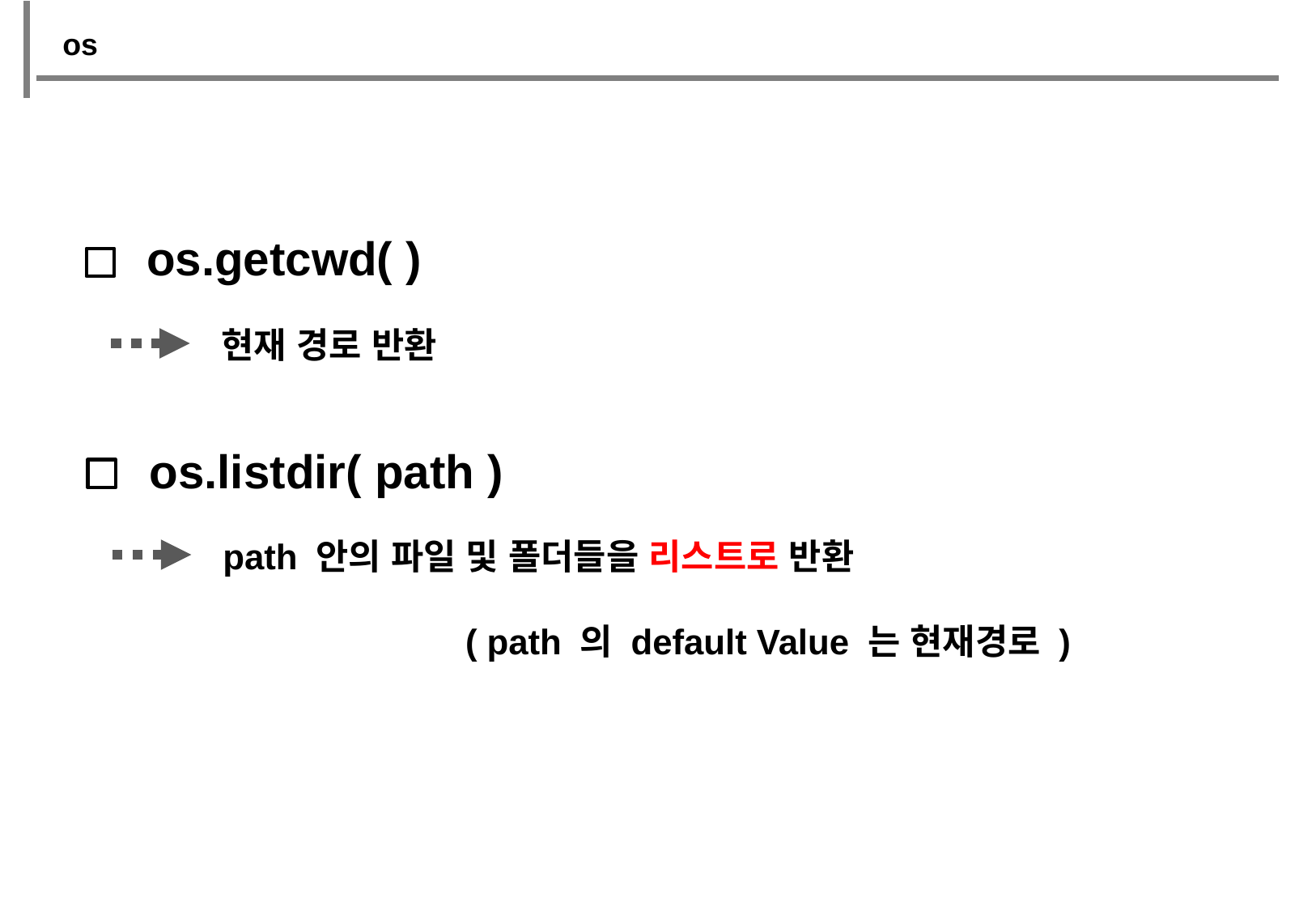

os

os.getcwd( )

현재 경로 반환
os.listdir( path )

path 안의 파일 및 폴더들을 리스트로 반환

( path 의 default Value 는 현재경로 )